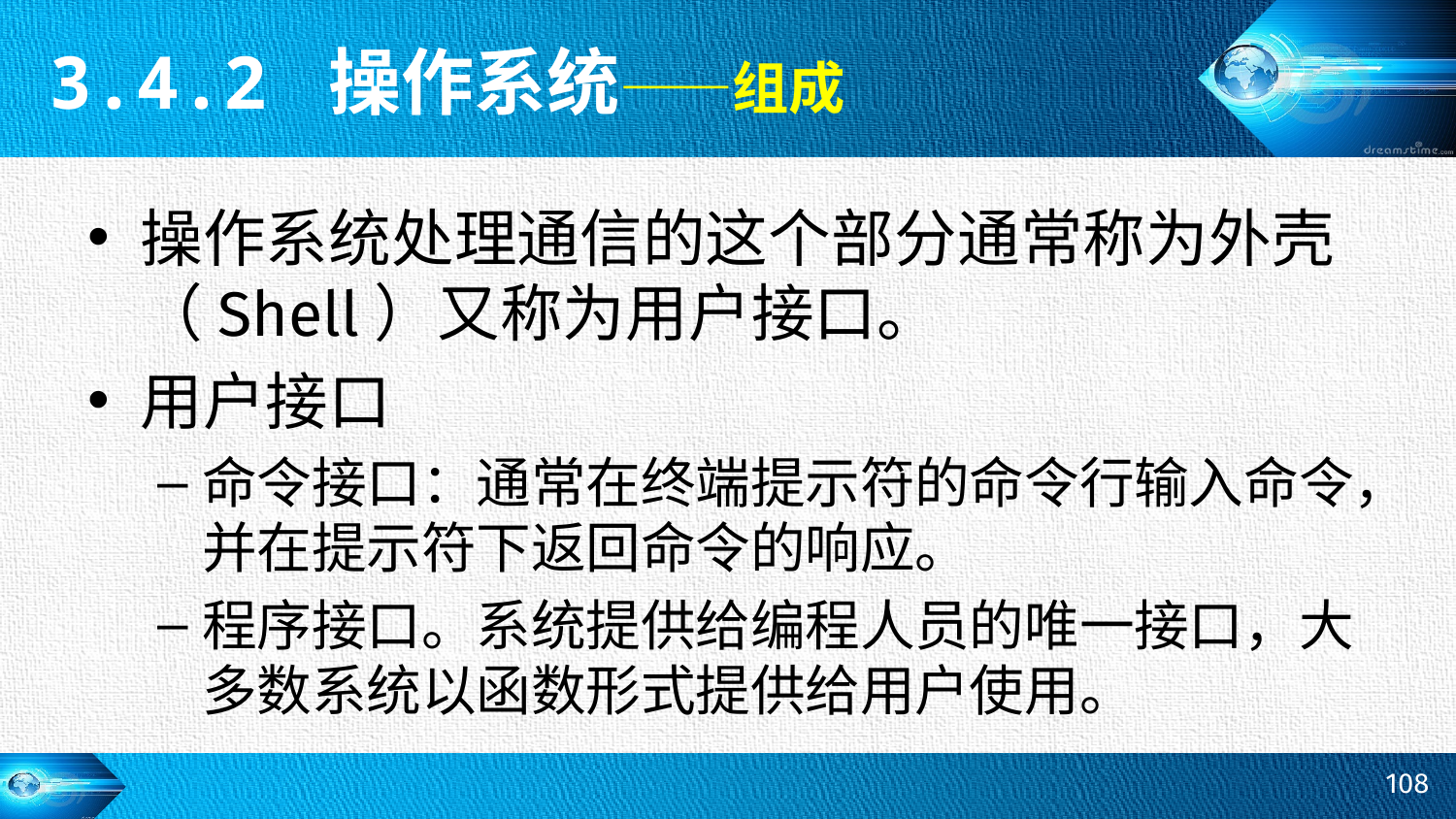

3.4.2 操作系统——组成
操作系统处理通信的这个部分通常称为外壳（Shell）又称为用户接口。
用户接口
命令接口：通常在终端提示符的命令行输入命令，并在提示符下返回命令的响应。
程序接口。系统提供给编程人员的唯一接口，大多数系统以函数形式提供给用户使用。
108